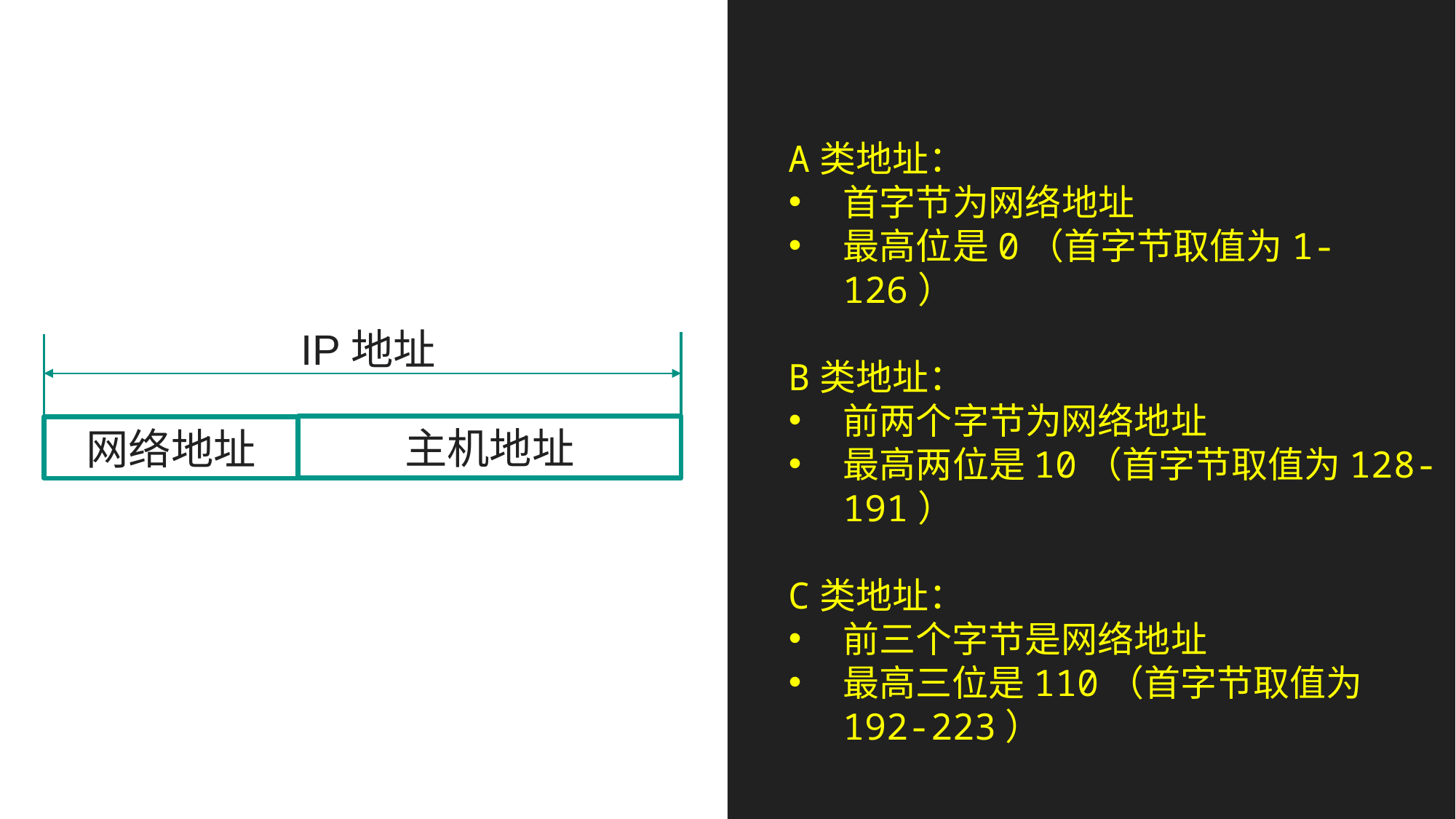

A类地址：
首字节为网络地址
最高位是0（首字节取值为1-126）

B类地址：
前两个字节为网络地址
最高两位是10（首字节取值为128-191）

C类地址：
前三个字节是网络地址
最高三位是110（首字节取值为192-223）

IP地址
网络地址
主机地址